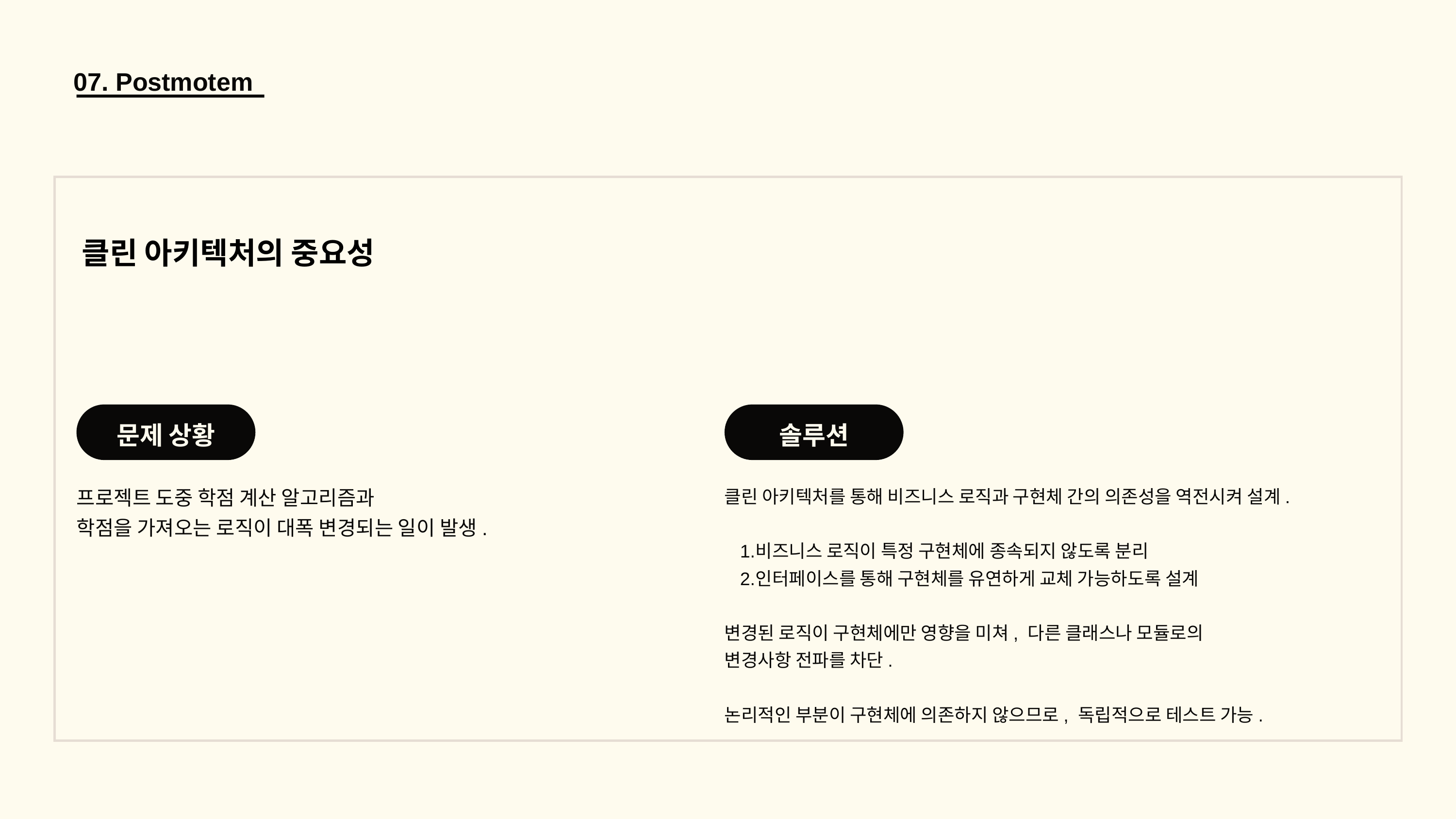

07. Postmotem

클린 아키텍처의 중요성

문제 상황
솔루션
프로젝트 도중 학점 계산 알고리즘과
학점을 가져오는 로직이 대폭 변경되는 일이 발생.

클린 아키텍처를 통해 비즈니스 로직과 구현체 간의 의존성을 역전시켜 설계.

비즈니스 로직이 특정 구현체에 종속되지 않도록 분리
인터페이스를 통해 구현체를 유연하게 교체 가능하도록 설계

변경된 로직이 구현체에만 영향을 미쳐, 다른 클래스나 모듈로의
변경사항 전파를 차단.

논리적인 부분이 구현체에 의존하지 않으므로, 독립적으로 테스트 가능.